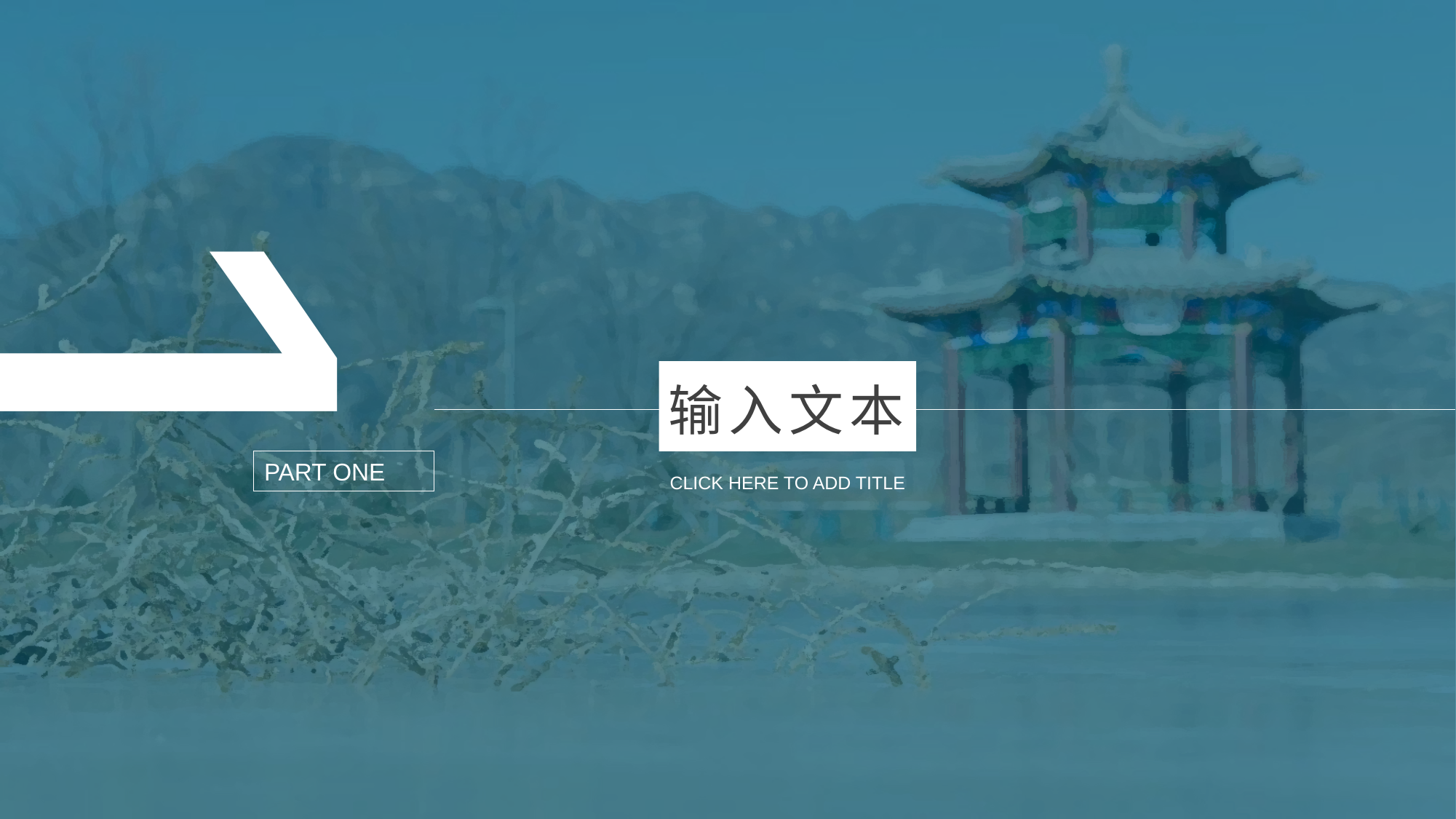

1

输入文本
PART ONE
CLICK HERE TO ADD TITLE